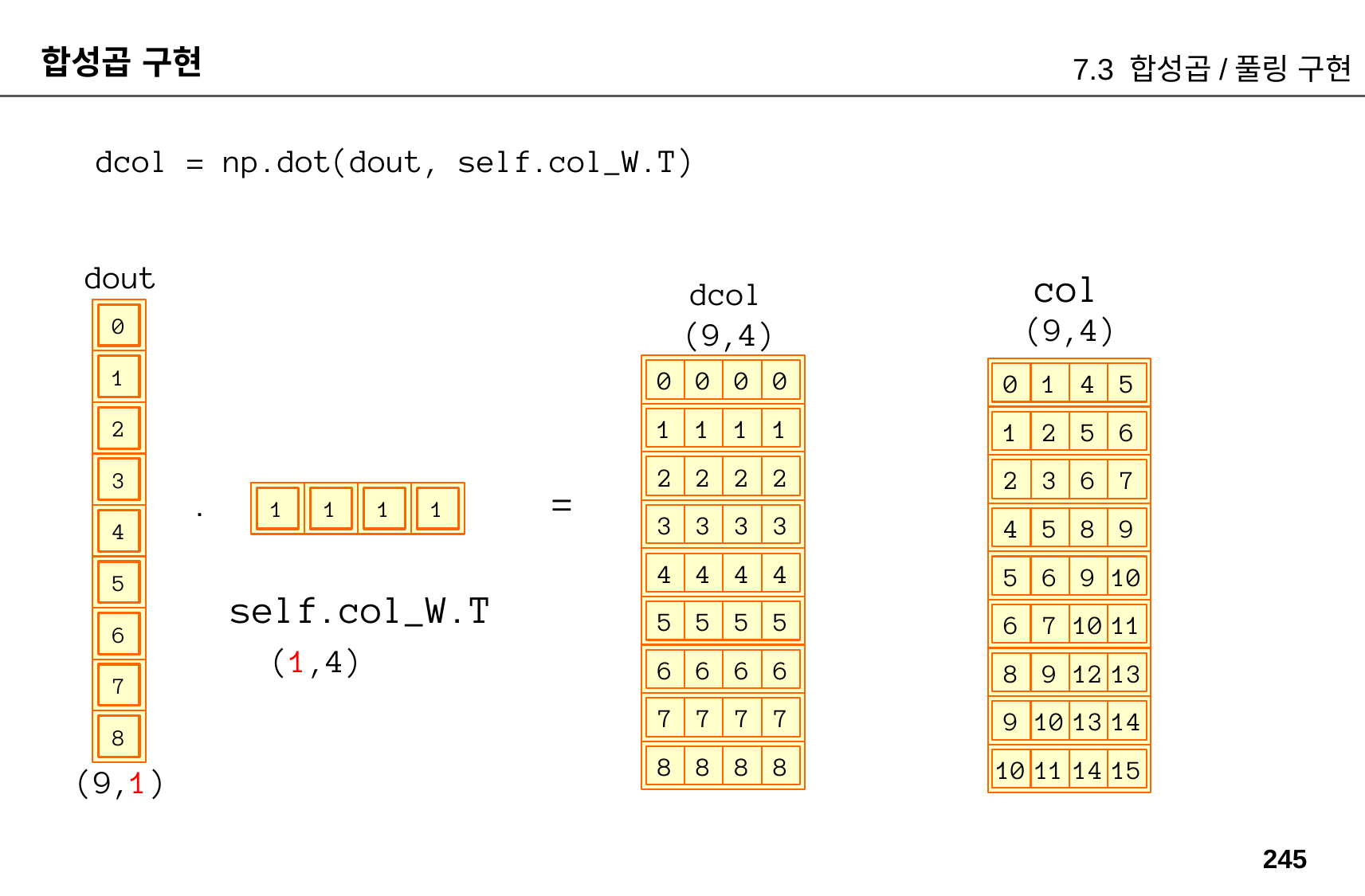

합성곱 구현
7.3 합성곱/풀링 구현
dcol = np.dot(dout, self.col_W.T)
dout
col
dcol

(9,4)
0
(9,4)

1

0
0
0
0
0
1
4
5

2
1
1
1
1
1
2
5
6

2
2
2
2
3
2
3
6
7
=
.

1

1

1

1

3
3
3
3
4
5
8
9
4

4
4
4
4

5
6
9
10
5
self.col_W.T

5
5
5
5
6
7
10
11

6
(1,4)

6
6
6
6
8
9
12
13

7

7
7
7
7
9
10
13
14

8

8
8
8
8
10
11
14
15
(9,1)